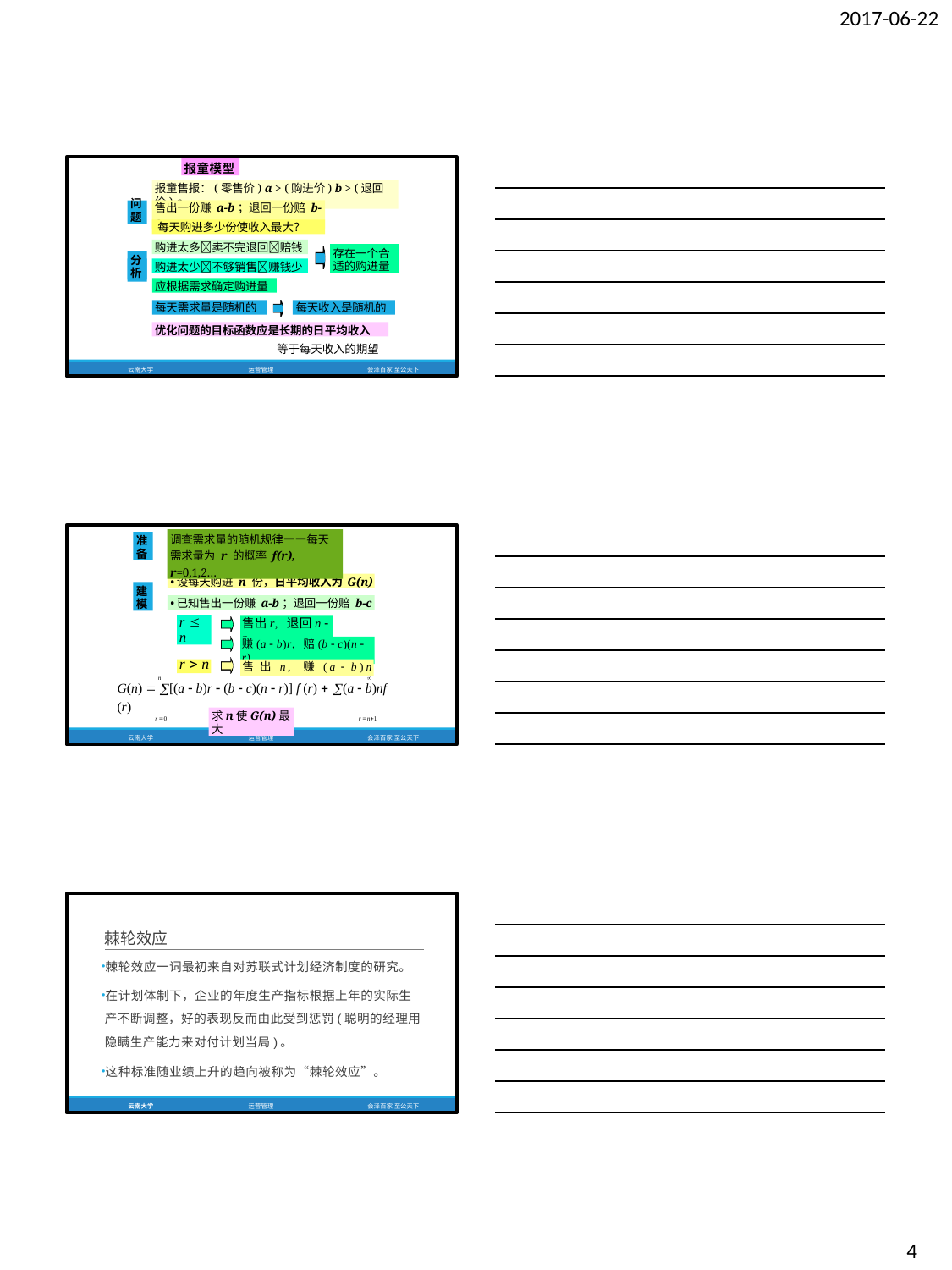

2017-06-22

报童模型
报童售报：(零售价) a > (购进价) b > (退回价) c

问
题
售出一份赚 a-b；退回一份赔 b-c

每天购进多少份使收入最大？
购进太多→卖不完退回→赔钱
存在一个合 适的购进量

分
析
购进太少→不够销售→赚钱少
应根据需求确定购进量

每天需求量是随机的
每天收入是随机的

优化问题的目标函数应是长期的日平均收入
等于每天收入的期望

云南大学
运营管理
会泽百家 至公天下

调查需求量的随机规律——每天 需求量为 r 的概率 f(r), r=0,1,2…
准 备

设每天购进 n 份，日平均收入为G(n)
建 模

已知售出一份赚 a-b；退回一份赔 b-c
r ≤ n
售出r, 退回n − r

赚(a − b)r, 赔(b − c)(n − r)

r > n
售出n, 赚(a − b)n

n	∞
G(n) = ∑[(a − b)r − (b − c)(n − r)] f (r) + ∑(a − b)nf (r)
r =0	r =n+1

求n使G(n)最大

云南大学
运营管理
会泽百家 至公天下

棘轮效应
棘轮效应一词最初来自对苏联式计划经济制度的研究。
在计划体制下，企业的年度生产指标根据上年的实际生 产不断调整，好的表现反而由此受到惩罚(聪明的经理用 隐瞒生产能力来对付计划当局)。

这种标准随业绩上升的趋向被称为“棘轮效应”。

云南大学
运营管理
会泽百家 至公天下

4